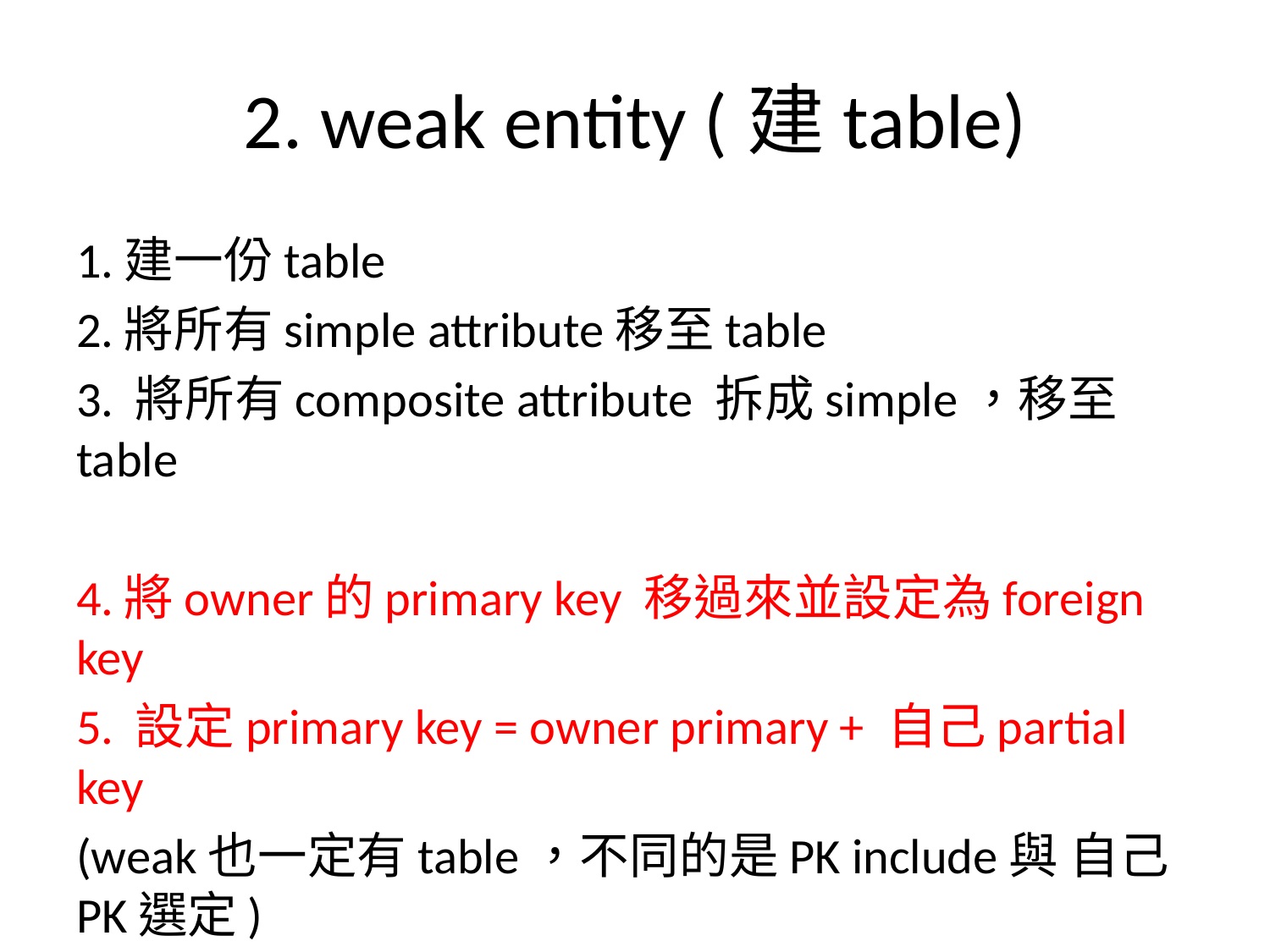

# 2. weak entity (建table)
1.建一份table
2.將所有simple attribute移至table
3. 將所有composite attribute 拆成simple，移至table

4.將owner的primary key 移過來並設定為foreign key
5. 設定primary key = owner primary + 自己partial key
(weak也一定有table，不同的是PK include與 自己PK選定)